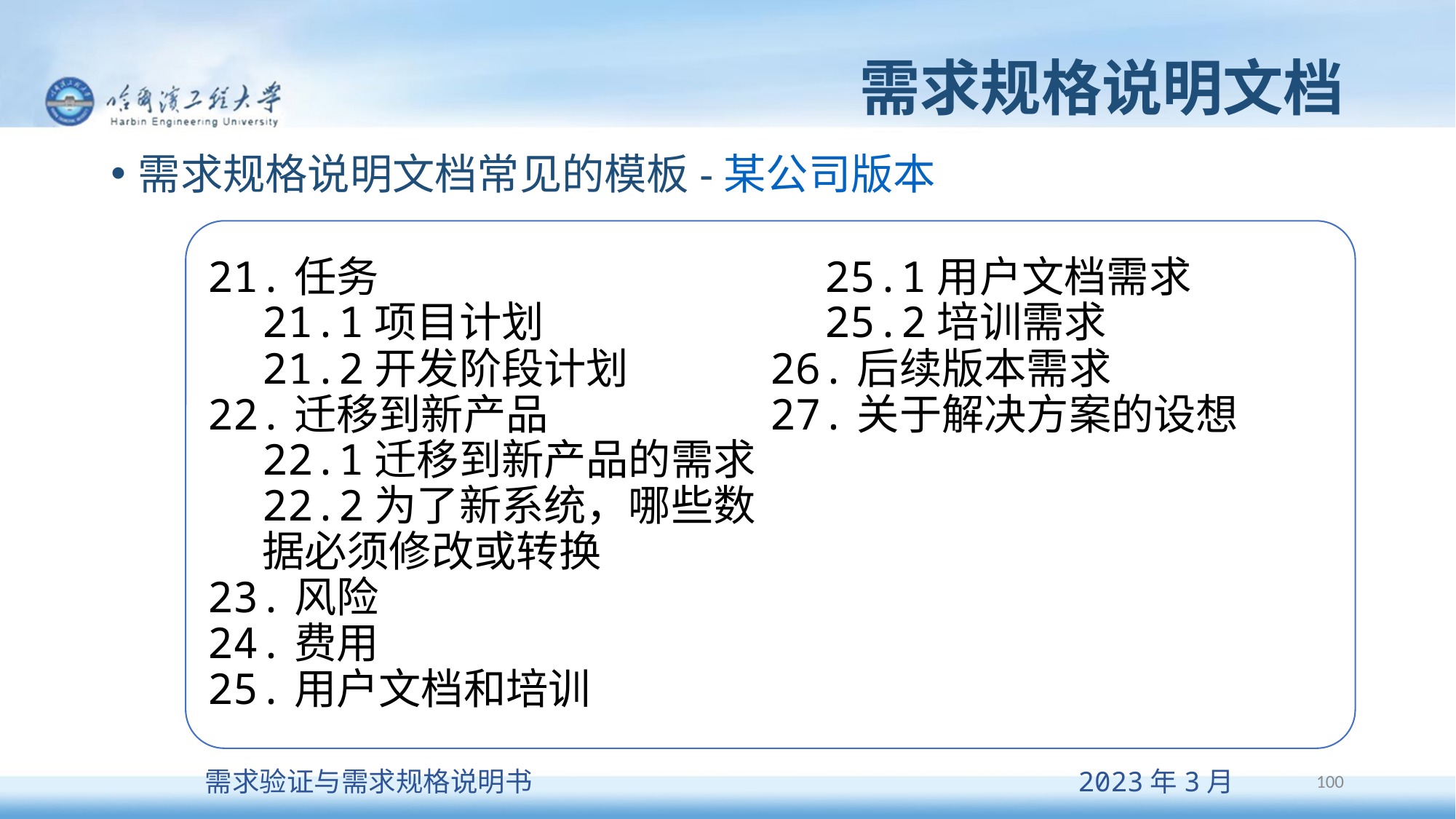

# 需求规格说明文档
需求规格说明文档常见的模板-某公司版本
21.任务
21.1项目计划
21.2开发阶段计划
22.迁移到新产品
22.1迁移到新产品的需求
22.2为了新系统，哪些数据必须修改或转换
23.风险
24.费用
25.用户文档和培训
25.1用户文档需求
25.2培训需求
26.后续版本需求
27.关于解决方案的设想
100